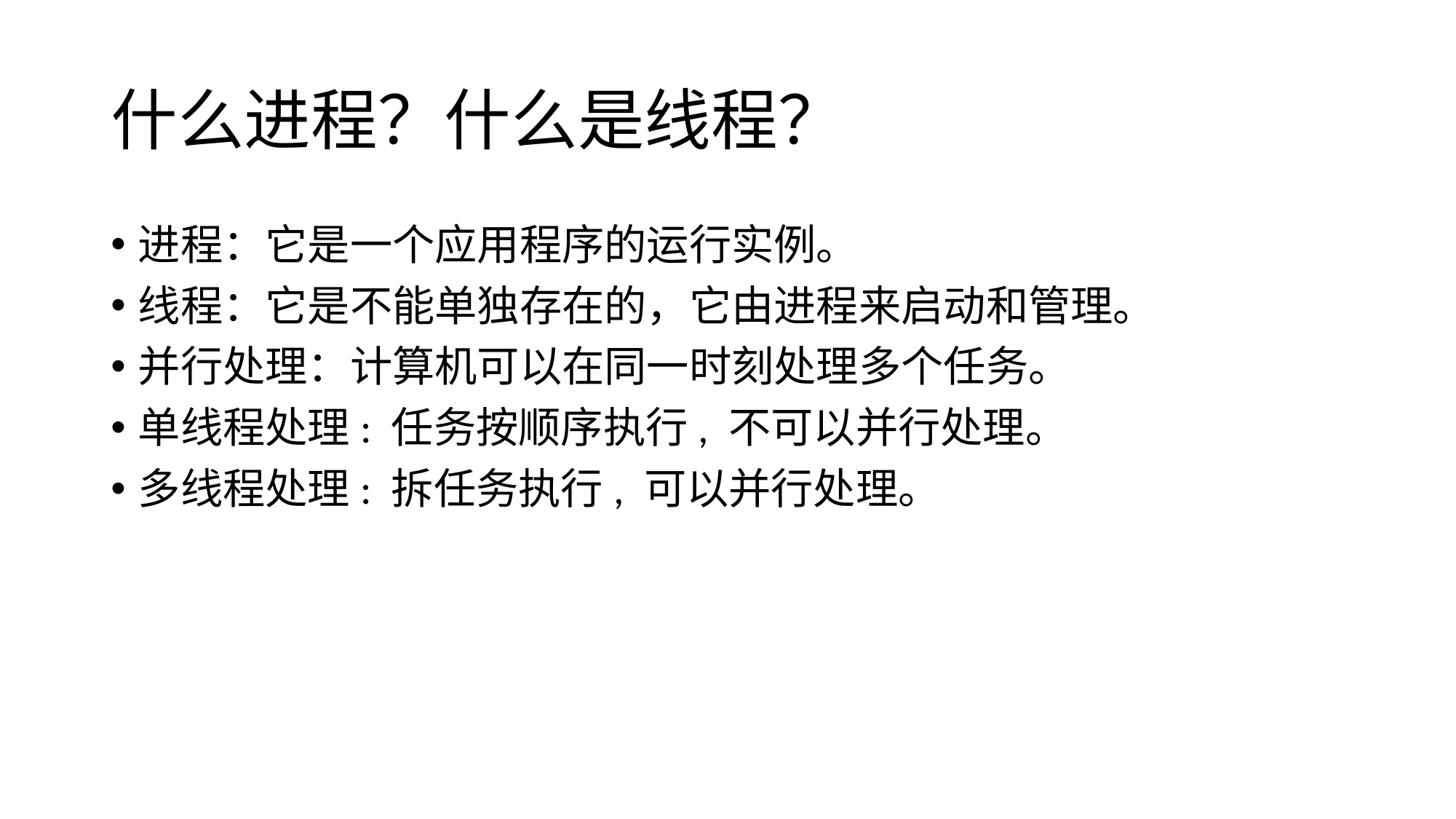

# 什么进程？什么是线程？
进程：它是一个应用程序的运行实例。
线程：它是不能单独存在的，它由进程来启动和管理。
并行处理：计算机可以在同一时刻处理多个任务。
单线程处理: 任务按顺序执行, 不可以并行处理。
多线程处理: 拆任务执行, 可以并行处理。